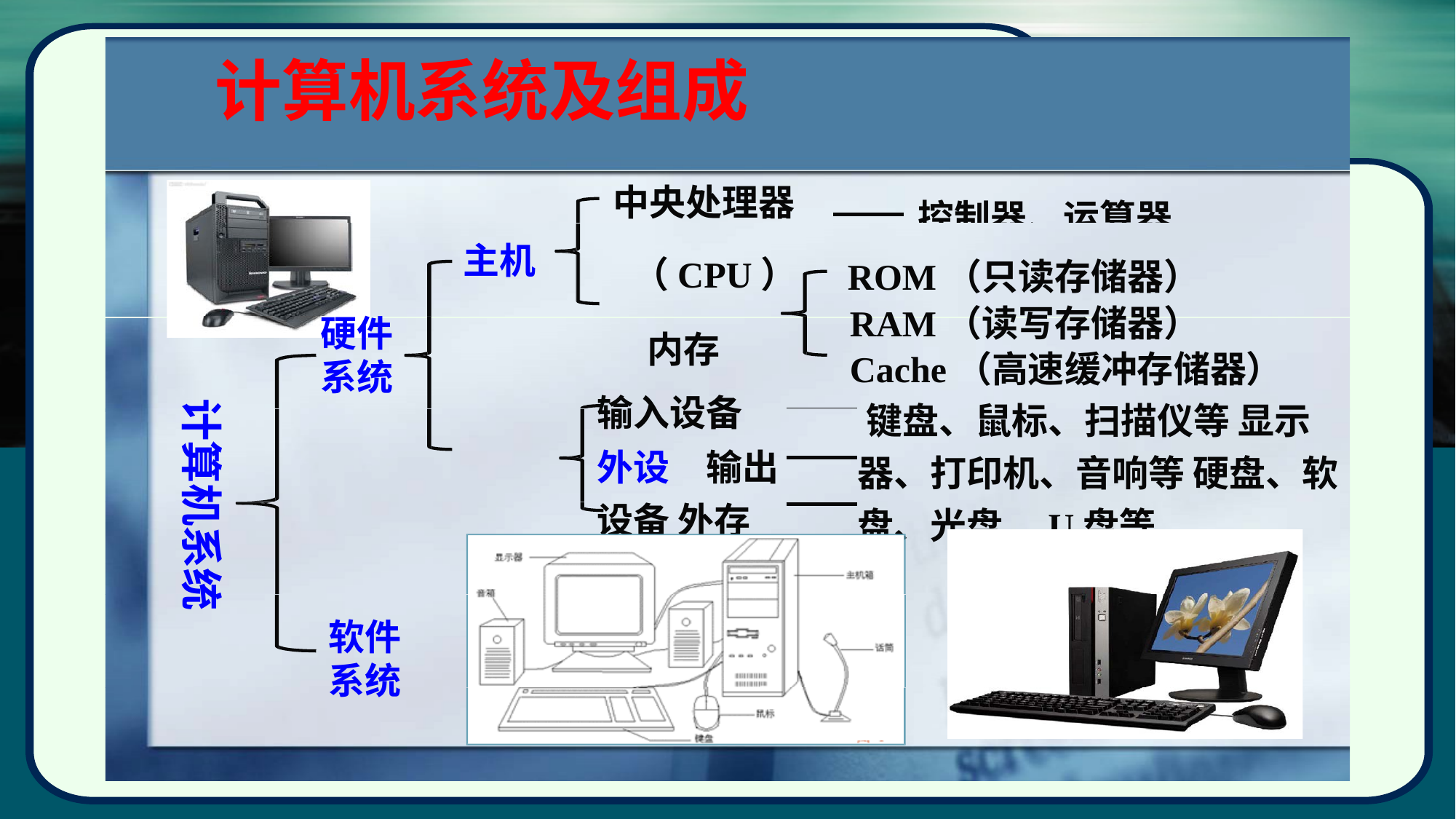

# 计算机系统及组成

中央处理器
控制器、运算器

（CPU） 内存

主机
ROM（只读存储器） RAM（读写存储器） Cache（高速缓冲存储器）

硬件 系统

键盘、鼠标、扫描仪等 显示器、打印机、音响等 硬盘、软盘、光盘、U盘等
输入设备
外设	输出设备 外存
计算机系统

软件 系统